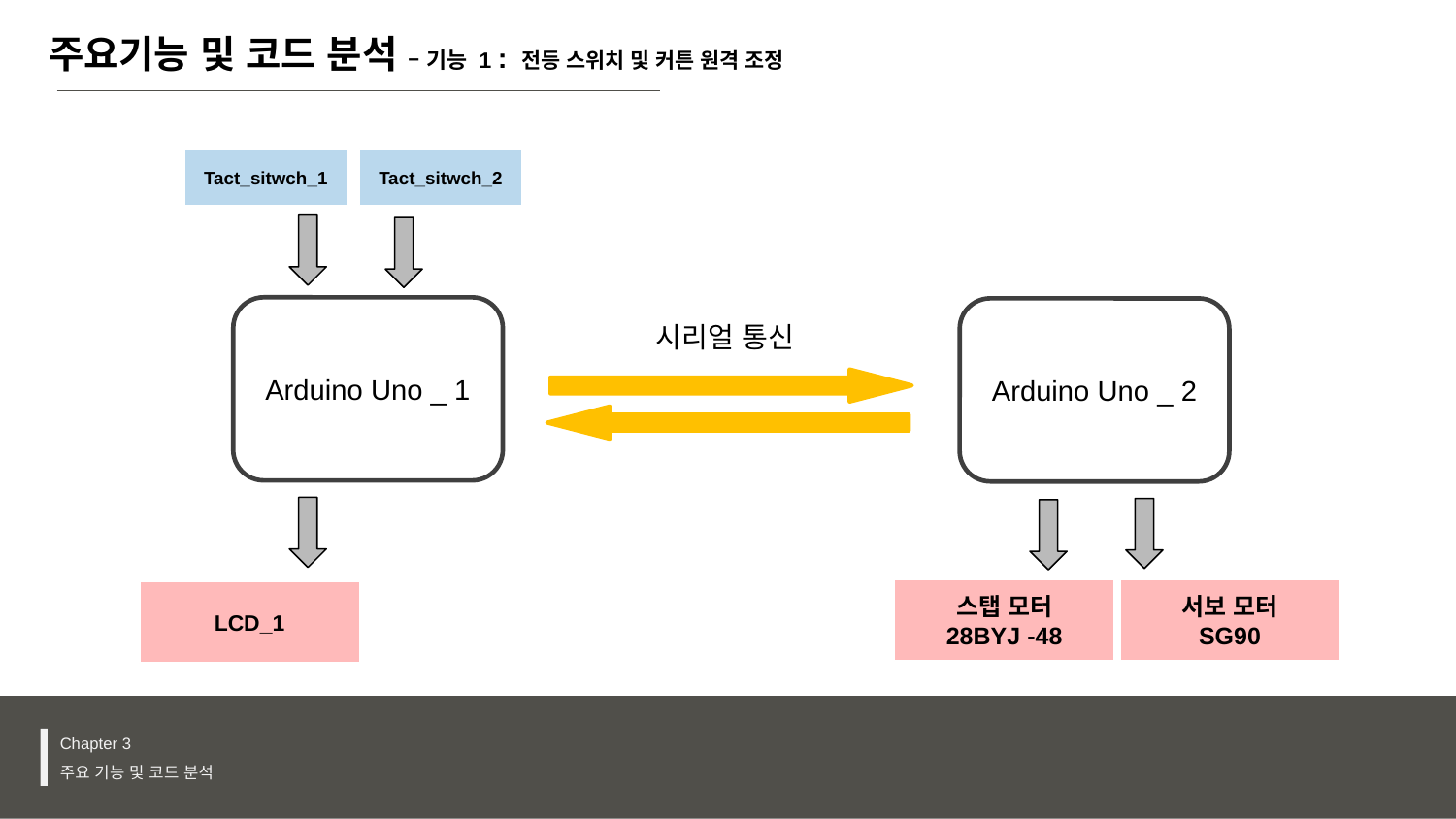

주요기능 및 코드 분석 – 기능 1 : 전등 스위치 및 커튼 원격 조정
Tact_sitwch_2
Tact_sitwch_1

Arduino Uno _ 1
Arduino Uno _ 2
시리얼 통신

스탭 모터
28BYJ -48
서보 모터
SG90
LCD_1

Chapter 3
주요 기능 및 코드 분석